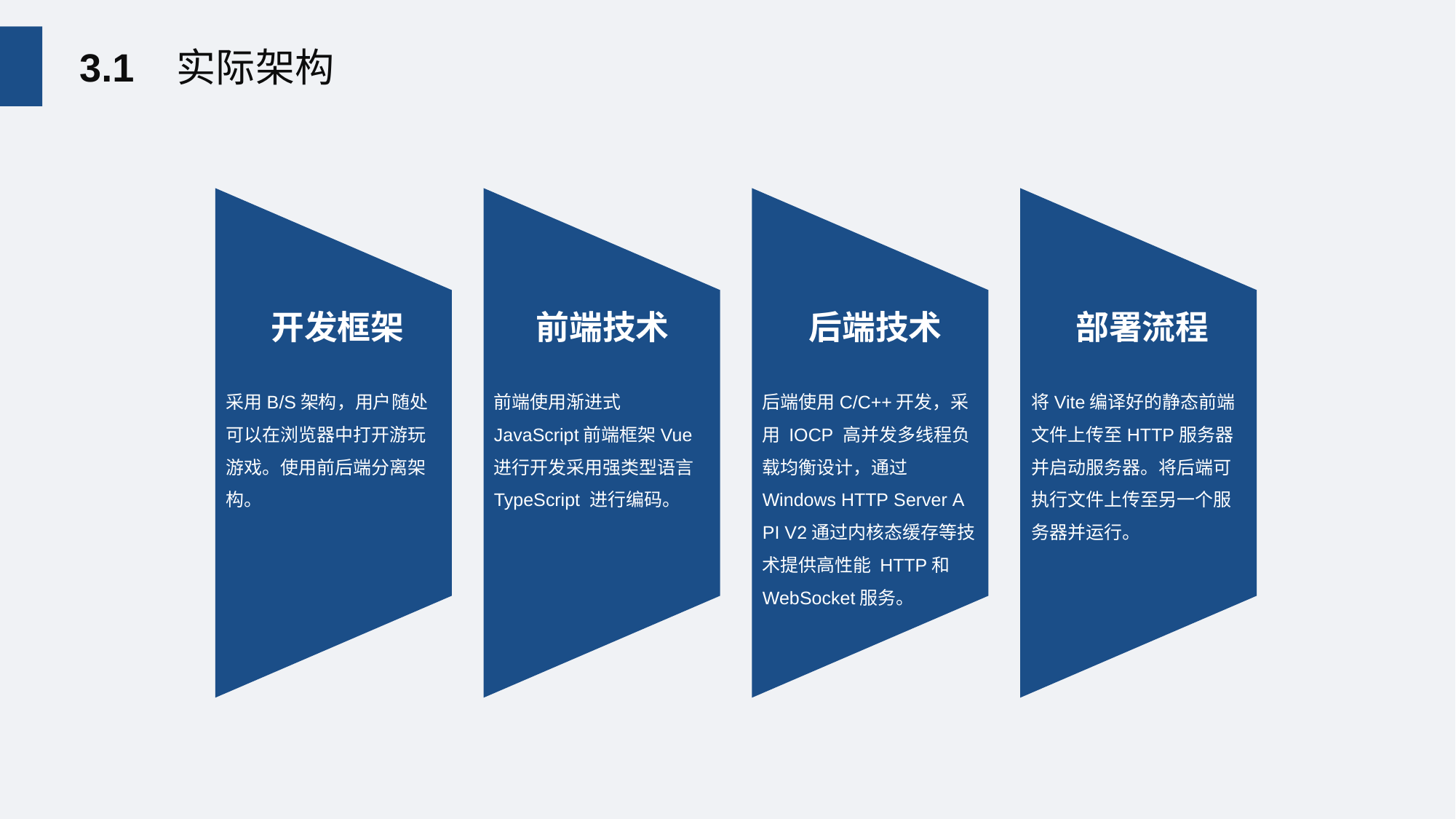

3.1   实际架构
开发框架
前端技术
后端技术
部署流程

采用B/S架构，用户随处可以在浏览器中打开游玩游戏。使用前后端分离架构。
前端使用渐进式JavaScript前端框架Vue进行开发采用强类型语言 TypeScript 进行编码。
后端使用C/C++开发，采用 IOCP 高并发多线程负载均衡设计，通过Windows HTTP Server API V2通过内核态缓存等技术提供高性能 HTTP和WebSocket服务。
将Vite编译好的静态前端文件上传至HTTP服务器并启动服务器。将后端可执行文件上传至另一个服务器并运行。